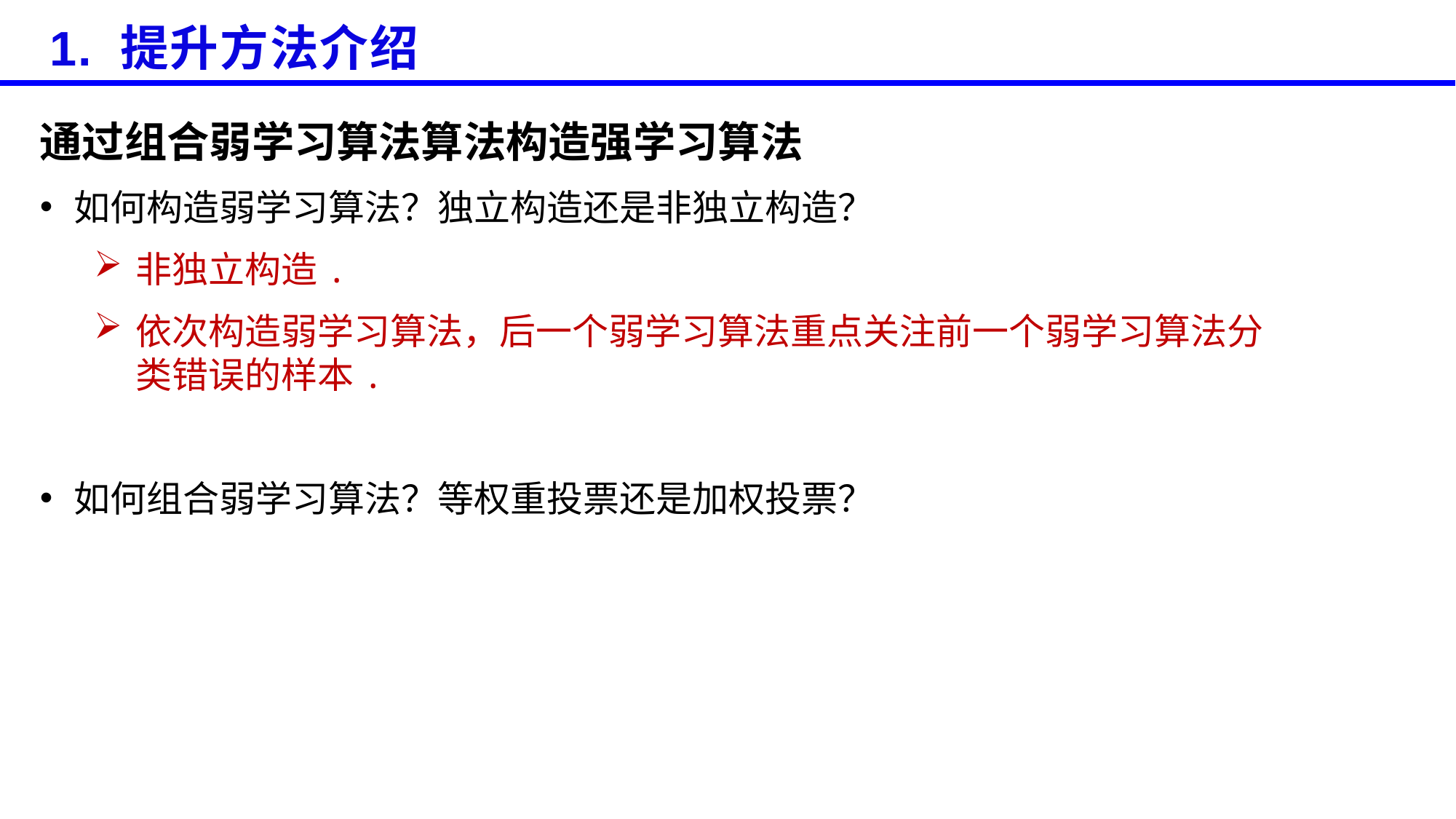

1. 提升方法介绍
通过组合弱学习算法算法构造强学习算法
如何构造弱学习算法？独立构造还是非独立构造？
非独立构造.
依次构造弱学习算法，后一个弱学习算法重点关注前一个弱学习算法分类错误的样本.

如何组合弱学习算法？等权重投票还是加权投票？